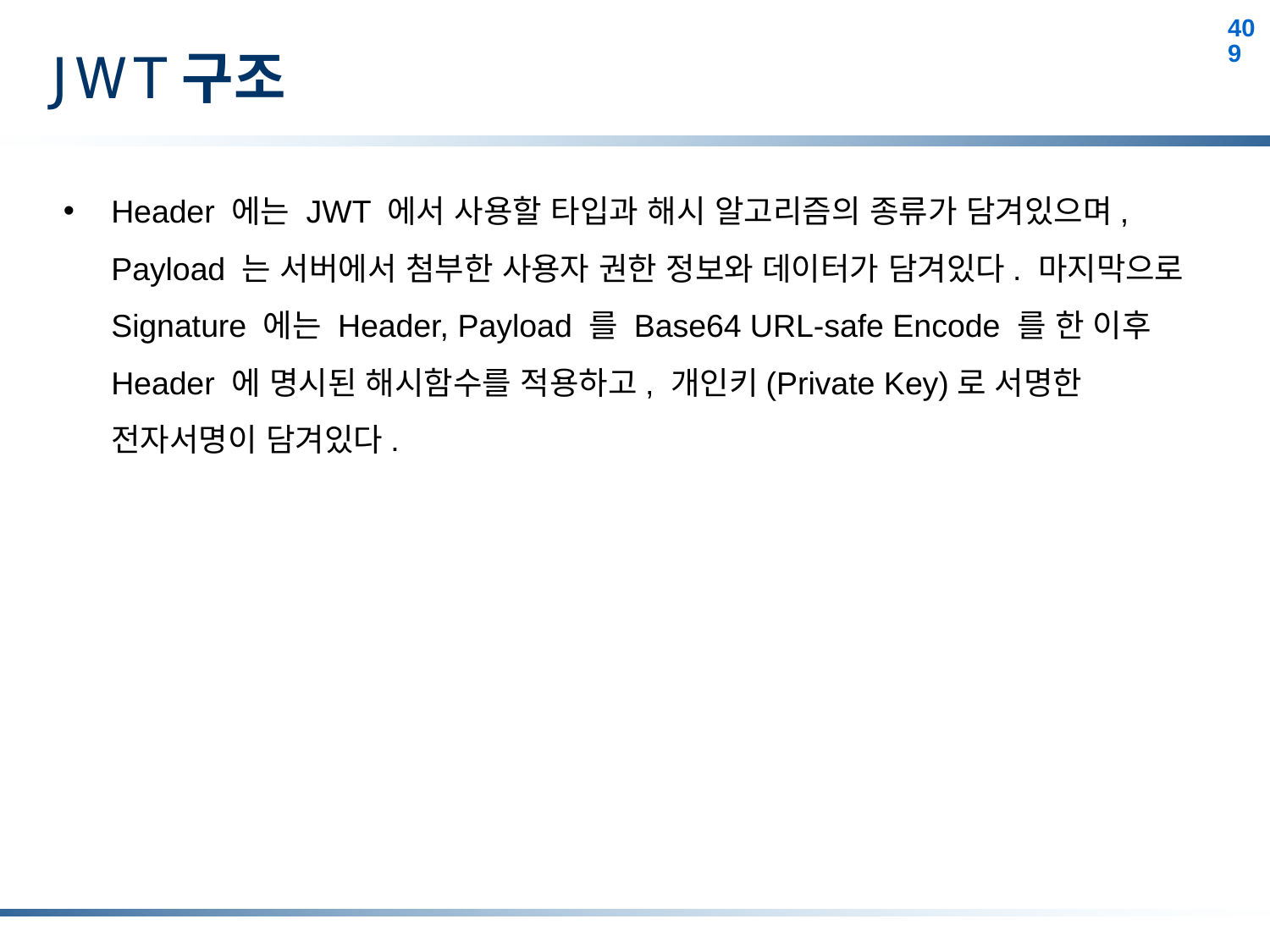

# JWT구조
Header 에는 JWT 에서 사용할 타입과 해시 알고리즘의 종류가 담겨있으며, Payload 는 서버에서 첨부한 사용자 권한 정보와 데이터가 담겨있다. 마지막으로 Signature 에는 Header, Payload 를 Base64 URL-safe Encode 를 한 이후 Header 에 명시된 해시함수를 적용하고, 개인키(Private Key)로 서명한 전자서명이 담겨있다.